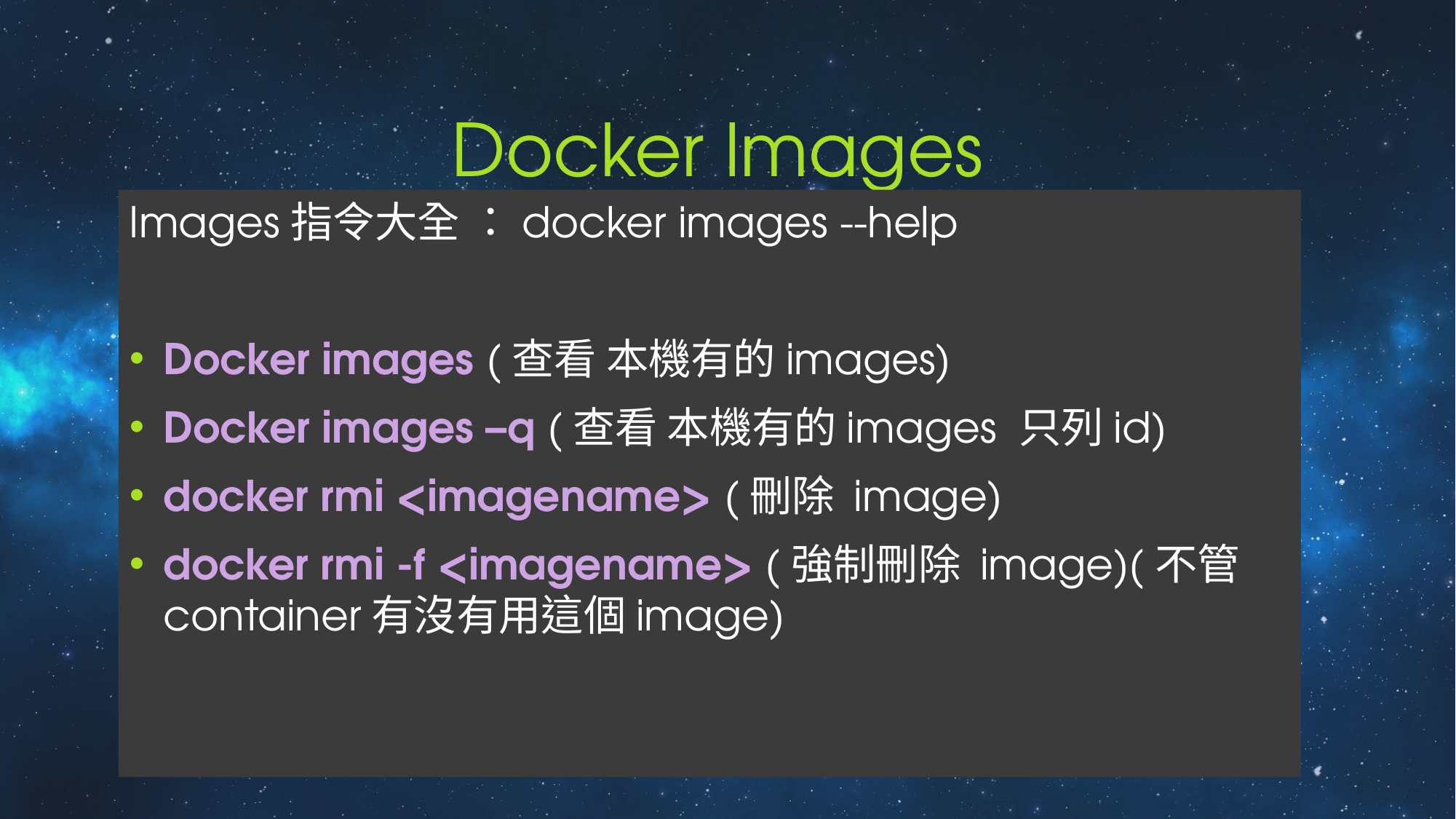

# Docker Images
Images指令大全 ：docker images --help

Docker images (查看 本機有的images)
Docker images –q (查看 本機有的images 只列id)
docker rmi <imagename> (刪除 image)
docker rmi -f <imagename> (強制刪除 image)(不管container有沒有用這個image)